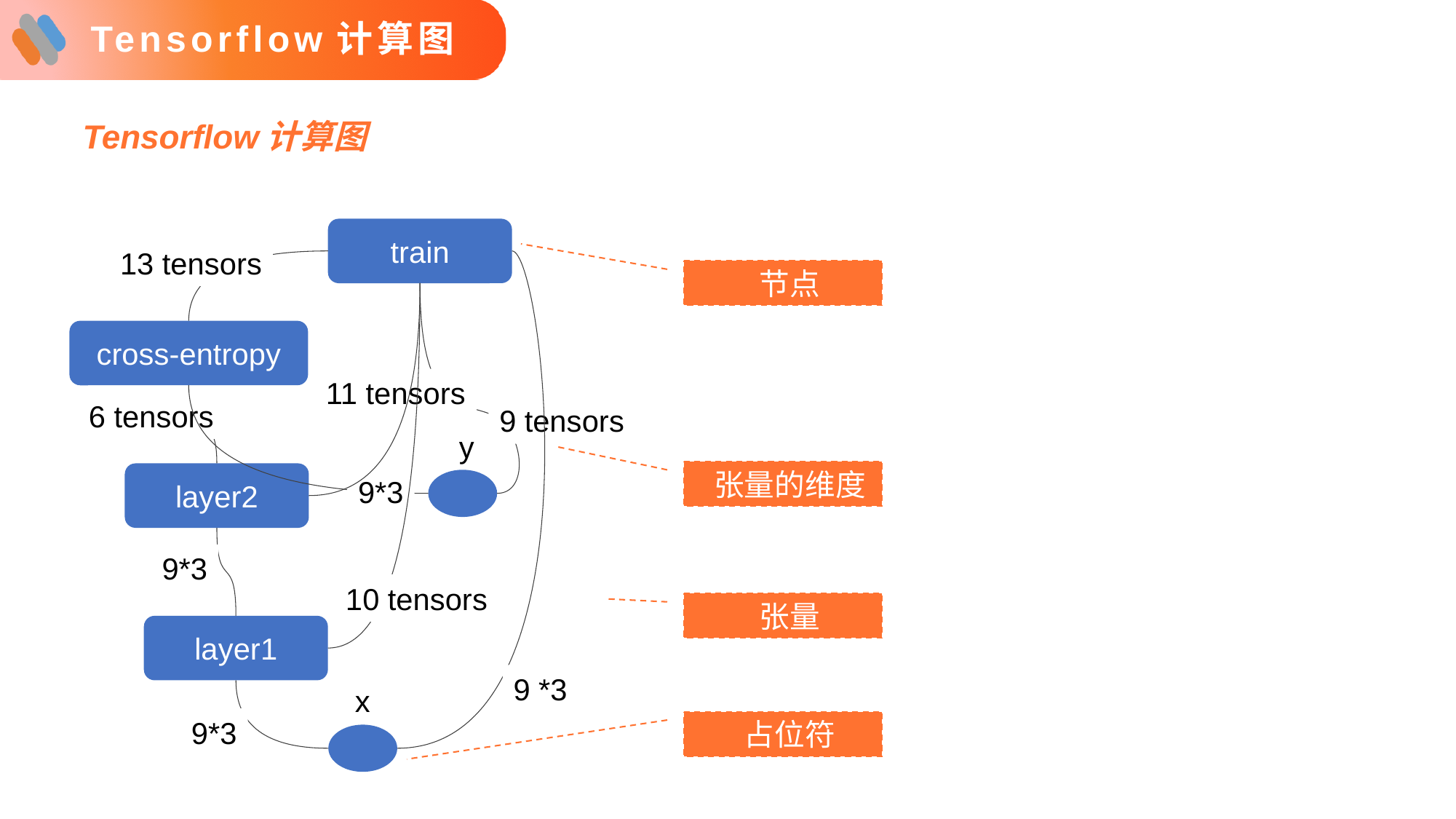

# Tensorflow计算图
Tensorflow计算图
train
13 tensors
 节点
cross-entropy
11 tensors
6 tensors
9 tensors
y
 张量的维度
layer2
9*3

9*3
10 tensors
 张量
layer1
9 *3
x
9*3
 占位符